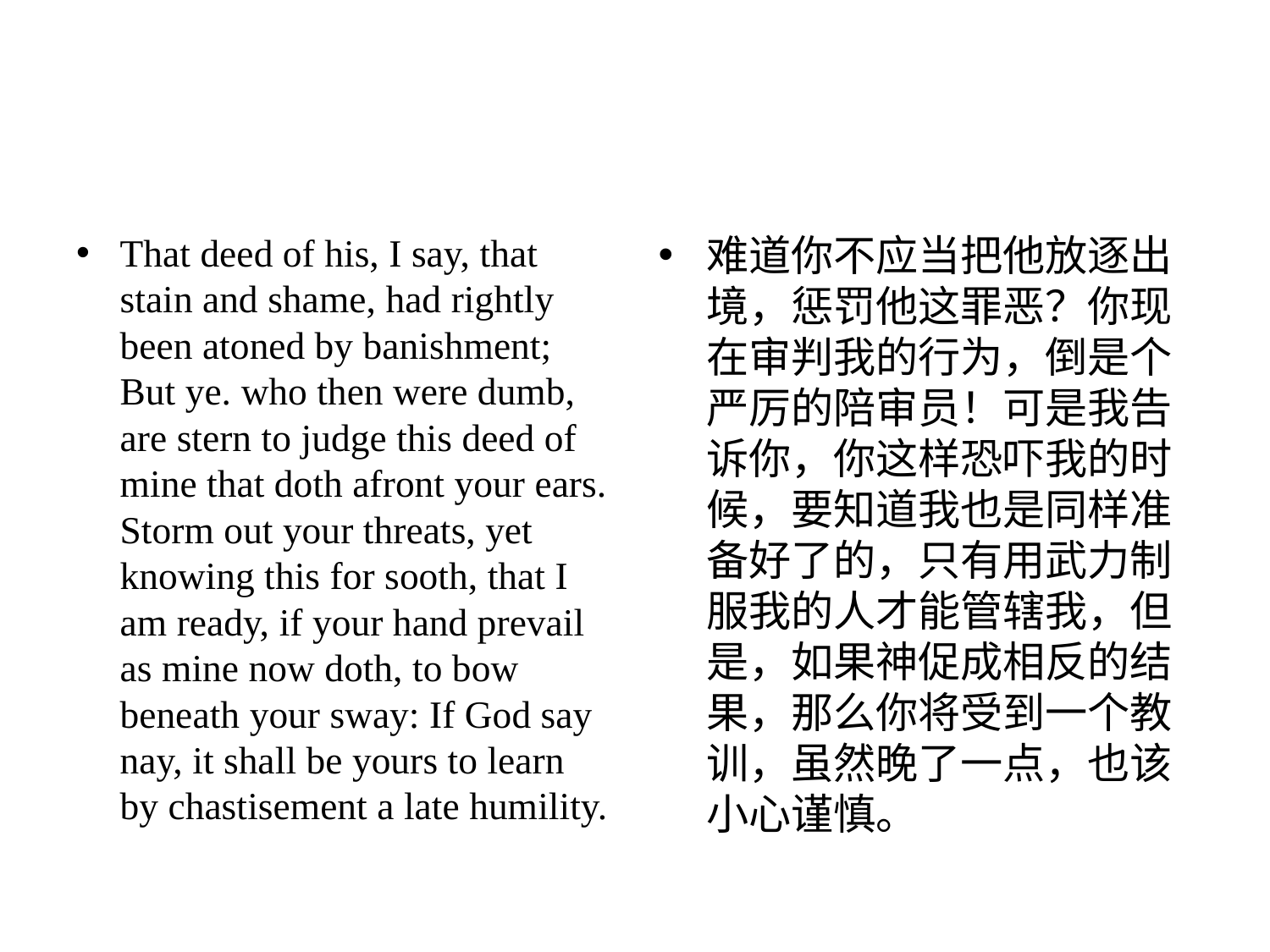

#
That deed of his, I say, that stain and shame, had rightly been atoned by banishment; But ye. who then were dumb, are stern to judge this deed of mine that doth afront your ears. Storm out your threats, yet knowing this for sooth, that I am ready, if your hand prevail as mine now doth, to bow beneath your sway: If God say nay, it shall be yours to learn by chastisement a late humility.

难道你不应当把他放逐出境，惩罚他这罪恶？你现在审判我的行为，倒是个严厉的陪审员！可是我告诉你，你这样恐吓我的时候，要知道我也是同样准备好了的，只有用武力制服我的人才能管辖我，但是，如果神促成相反的结果，那么你将受到一个教训，虽然晚了一点，也该小心谨慎。